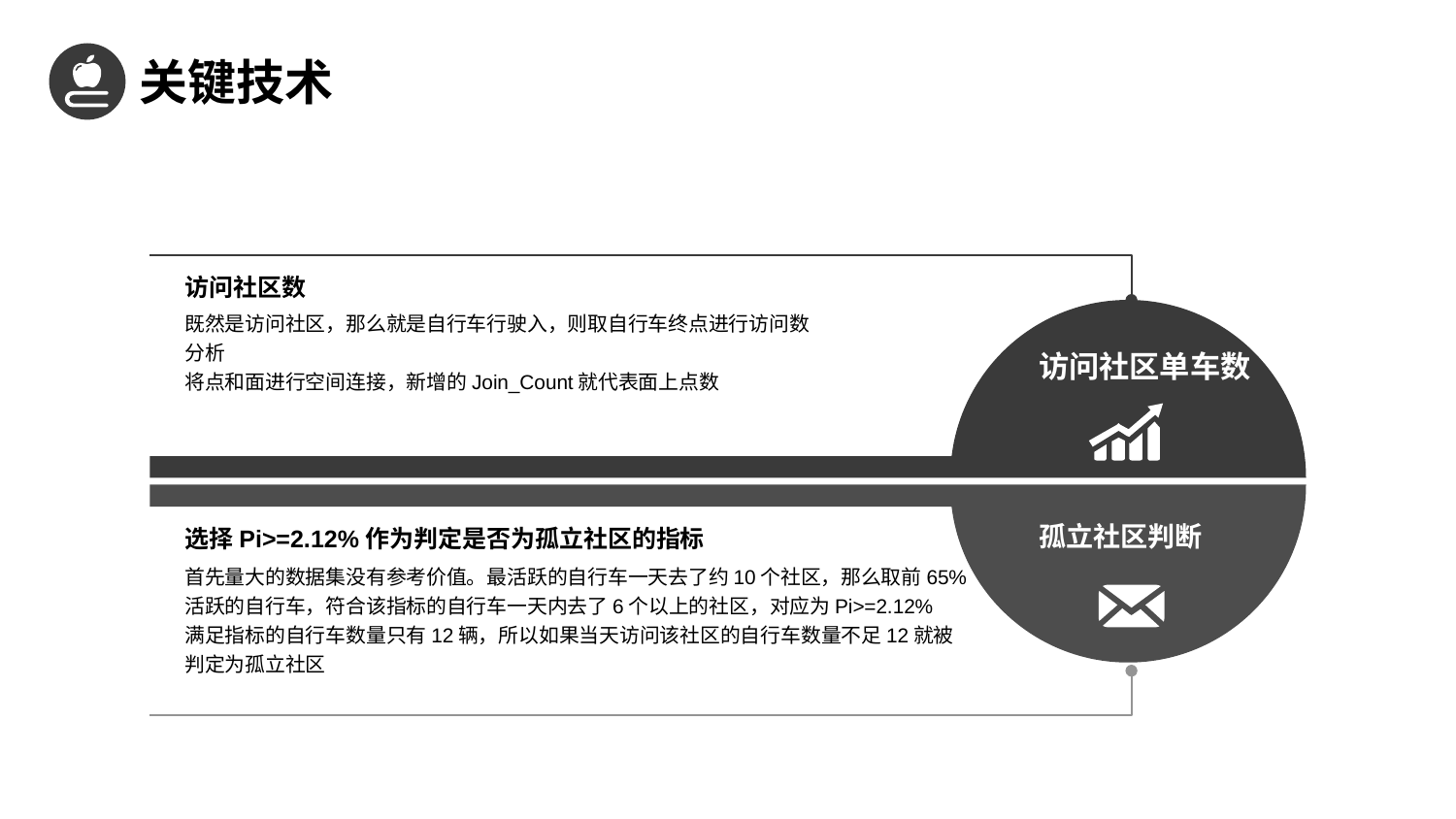

关键技术

访问社区数
既然是访问社区，那么就是自行车行驶入，则取自行车终点进行访问数分析
将点和面进行空间连接，新增的Join_Count就代表面上点数

访问社区单车数

选择Pi>=2.12%作为判定是否为孤立社区的指标
首先量大的数据集没有参考价值。最活跃的自行车一天去了约10个社区，那么取前65%活跃的自行车，符合该指标的自行车一天内去了6个以上的社区，对应为Pi>=2.12%
满足指标的自行车数量只有12辆，所以如果当天访问该社区的自行车数量不足12就被判定为孤立社区

孤立社区判断